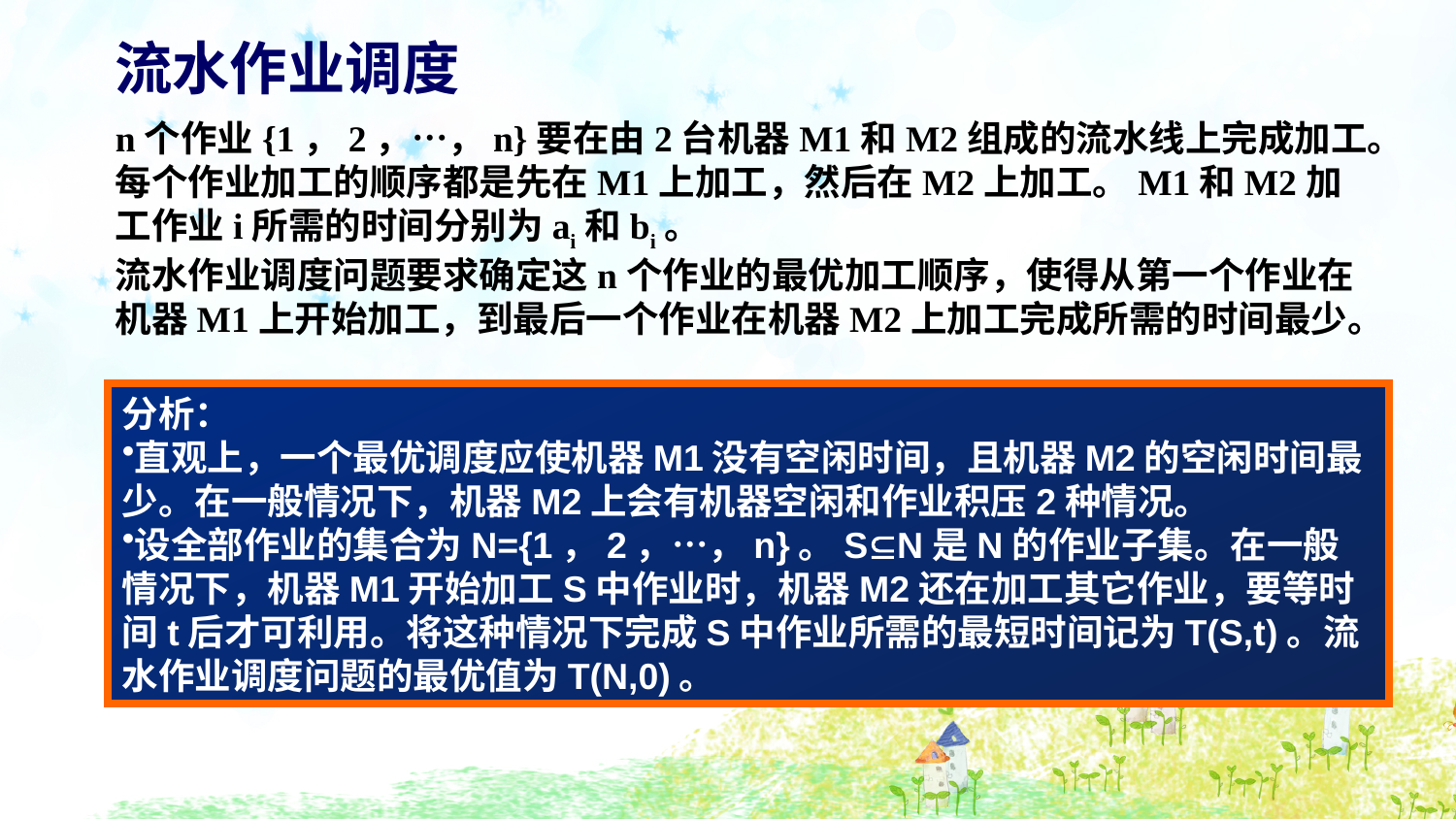

流水作业调度
n个作业{1，2，…，n}要在由2台机器M1和M2组成的流水线上完成加工。每个作业加工的顺序都是先在M1上加工，然后在M2上加工。M1和M2加工作业i所需的时间分别为ai和bi。
流水作业调度问题要求确定这n个作业的最优加工顺序，使得从第一个作业在机器M1上开始加工，到最后一个作业在机器M2上加工完成所需的时间最少。
分析：
直观上，一个最优调度应使机器M1没有空闲时间，且机器M2的空闲时间最少。在一般情况下，机器M2上会有机器空闲和作业积压2种情况。
设全部作业的集合为N={1，2，…，n}。S⊆N是N的作业子集。在一般情况下，机器M1开始加工S中作业时，机器M2还在加工其它作业，要等时间t后才可利用。将这种情况下完成S中作业所需的最短时间记为T(S,t)。流水作业调度问题的最优值为T(N,0)。